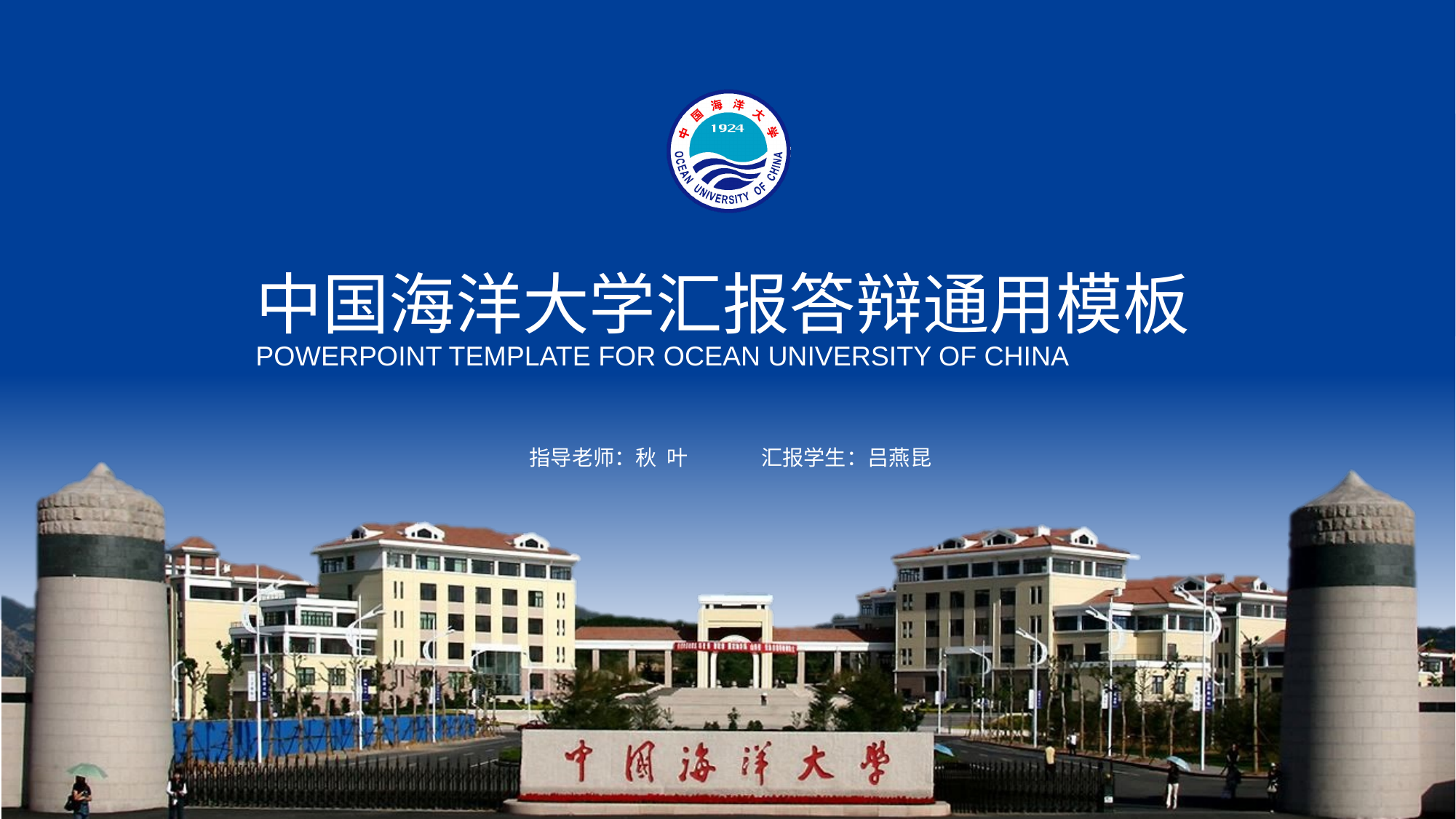

# 中国海洋大学汇报答辩通用模板
POWERPOINT TEMPLATE FOR OCEAN UNIVERSITY OF CHINA
指导老师：秋  叶
汇报学生：吕燕昆